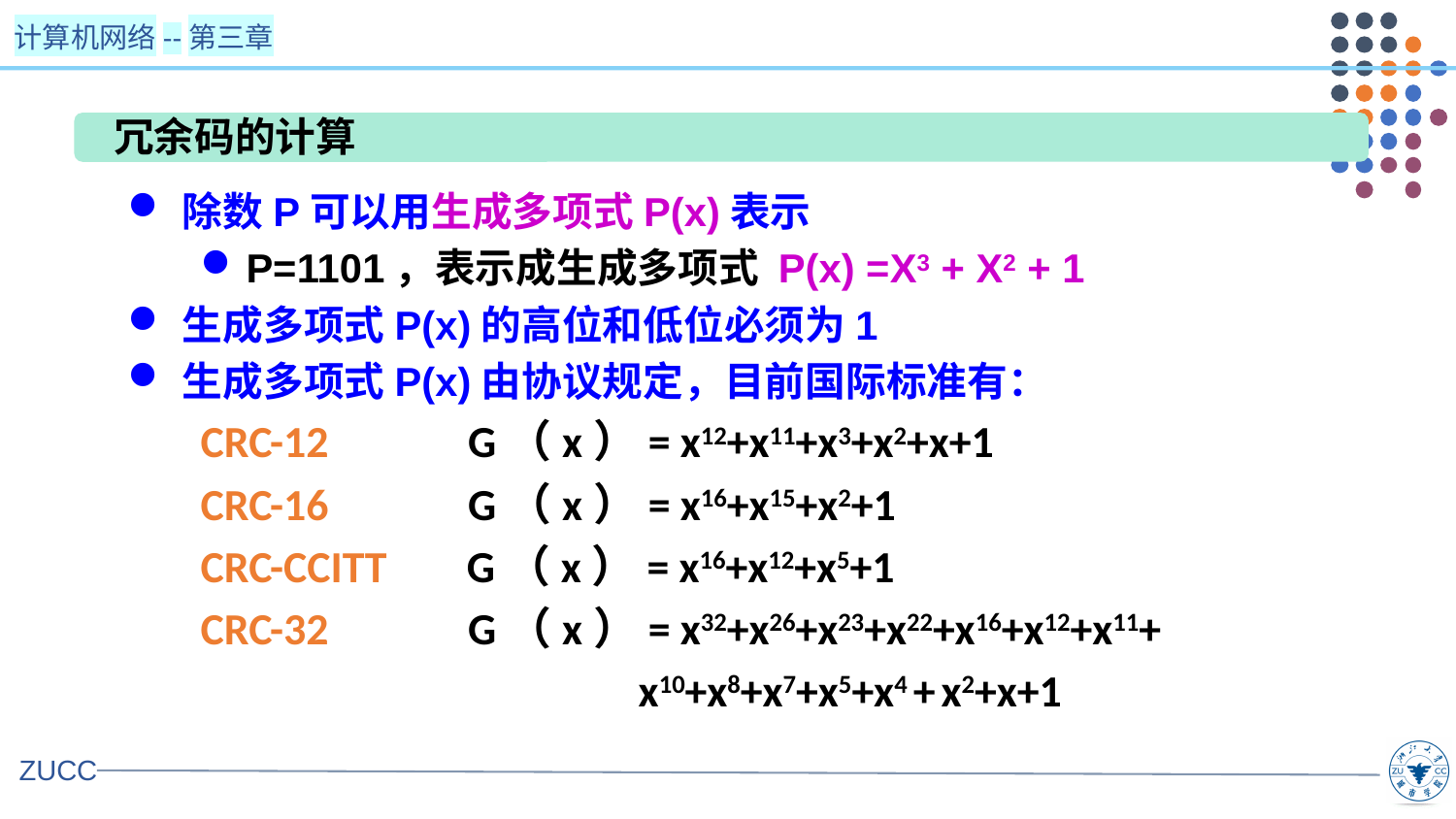

冗余码的计算

除数P可以用生成多项式P(x)表示
P=1101，表示成生成多项式 P(x) =X3 + X2 + 1
生成多项式P(x)的高位和低位必须为1
生成多项式P(x)由协议规定，目前国际标准有：
CRC-12              G（x）= x12+x11+x3+x2+x+1
CRC-16              G（x）= x16+x15+x2+1
CRC-CCITT        G（x）= x16+x12+x5+1
CRC-32              G（x）= x32+x26+x23+x22+x16+x12+x11+
                                            x10+x8+x7+x5+x4 + x2+x+1